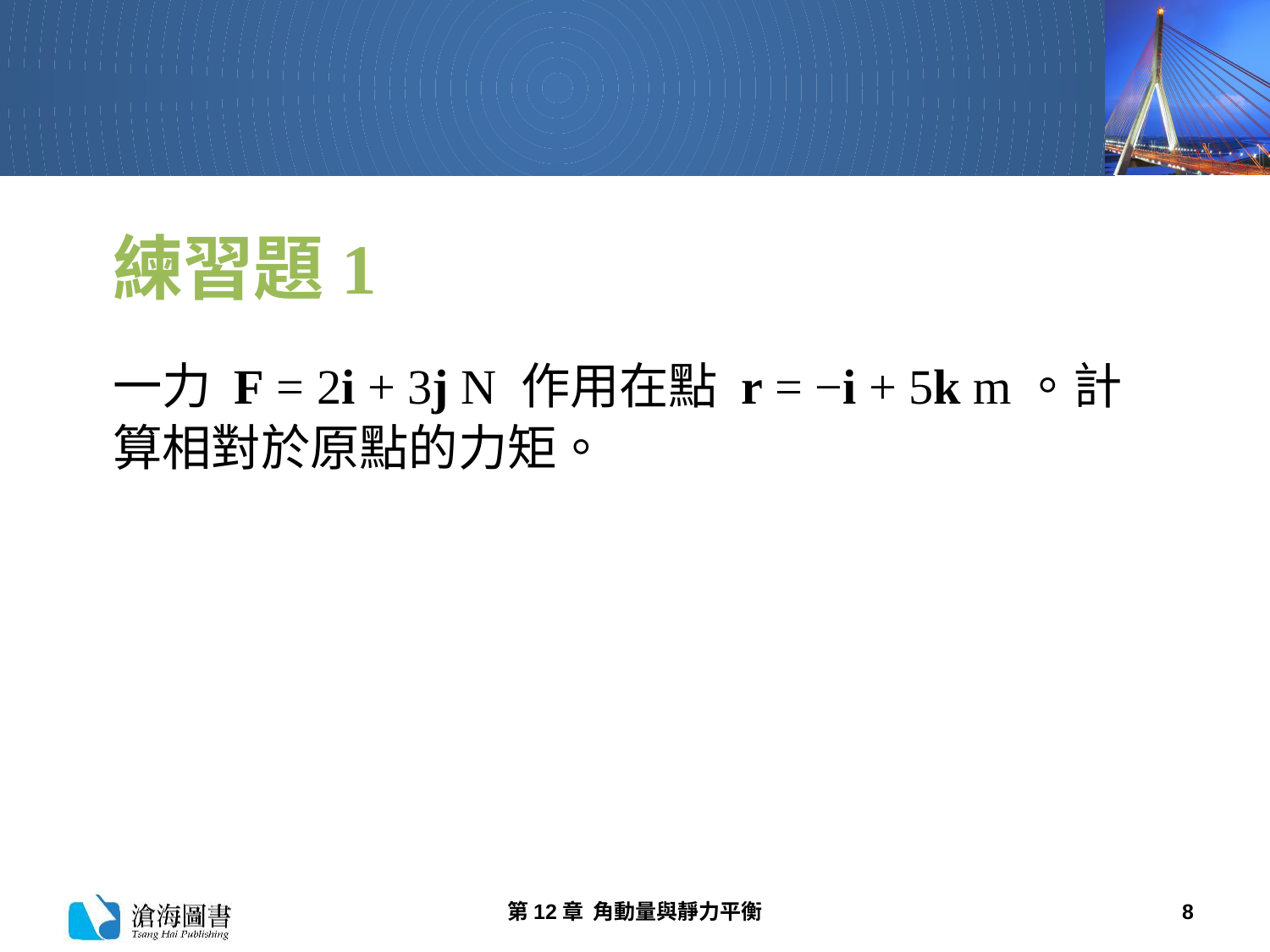

# 練習題1
一力 F = 2i + 3j N 作用在點 r = −i + 5k m。計算相對於原點的力矩。

第12章  角動量與靜力平衡
8